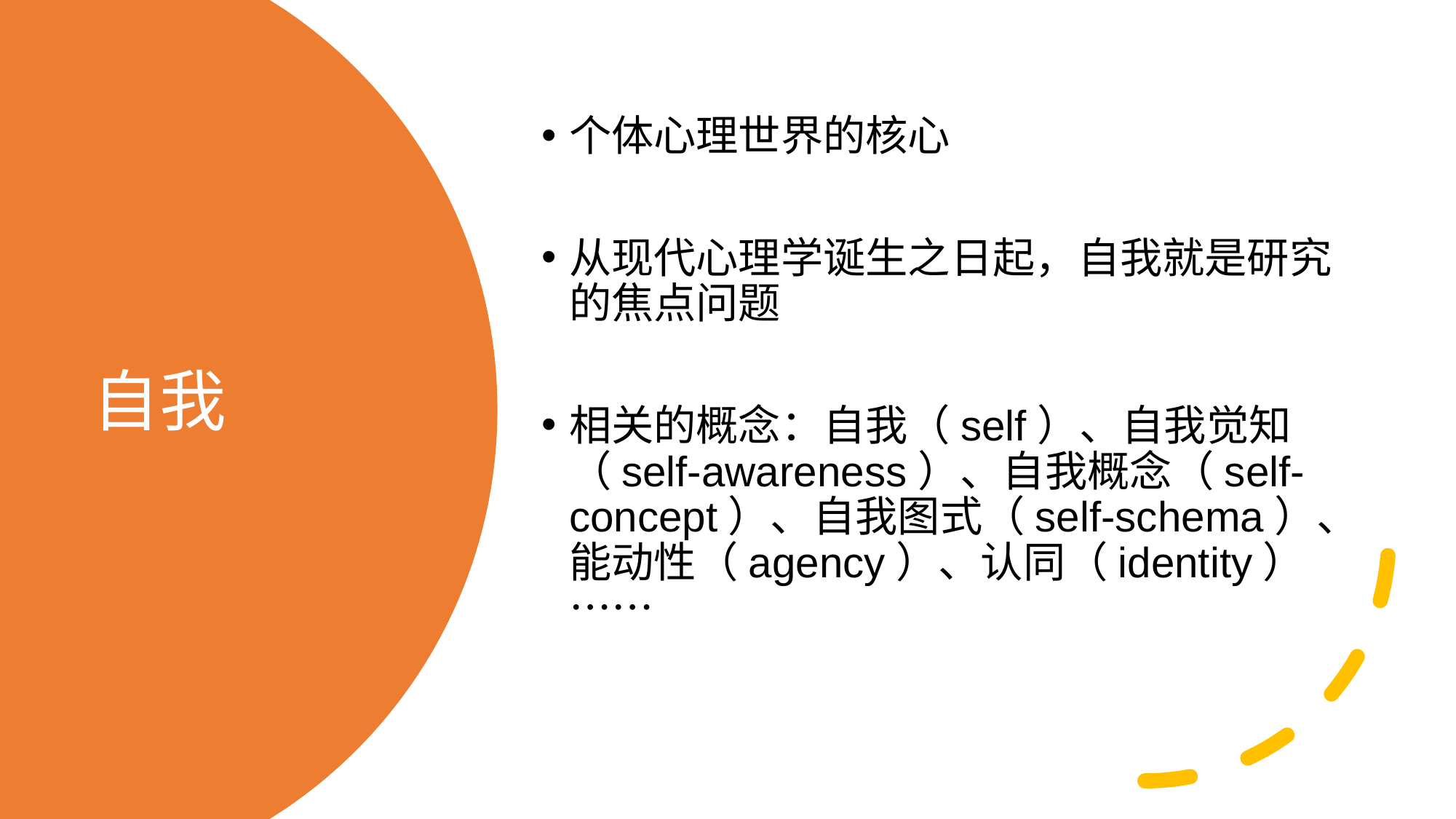

个体心理世界的核心

从现代心理学诞生之日起，自我就是研究的焦点问题

相关的概念：自我（self）、自我觉知（self-awareness）、自我概念（self-concept）、自我图式（self-schema）、能动性（agency）、认同（identity）……

# 自我